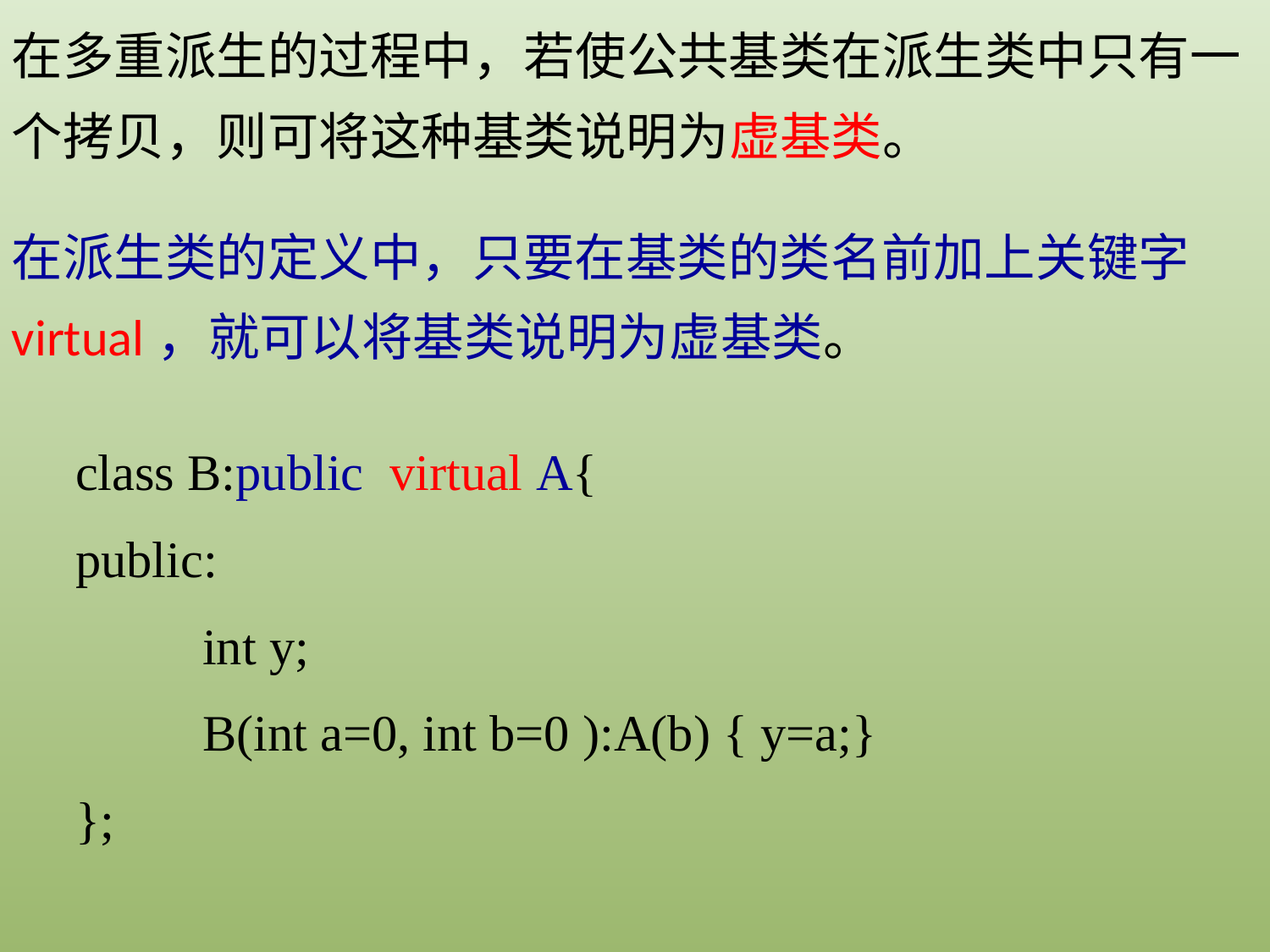

在多重派生的过程中，若使公共基类在派生类中只有一个拷贝，则可将这种基类说明为虚基类。
在派生类的定义中，只要在基类的类名前加上关键字virtual，就可以将基类说明为虚基类。
class B:public  virtual A{
public:
	int y;
	B(int a=0, int b=0 ):A(b) { y=a;}
};
759